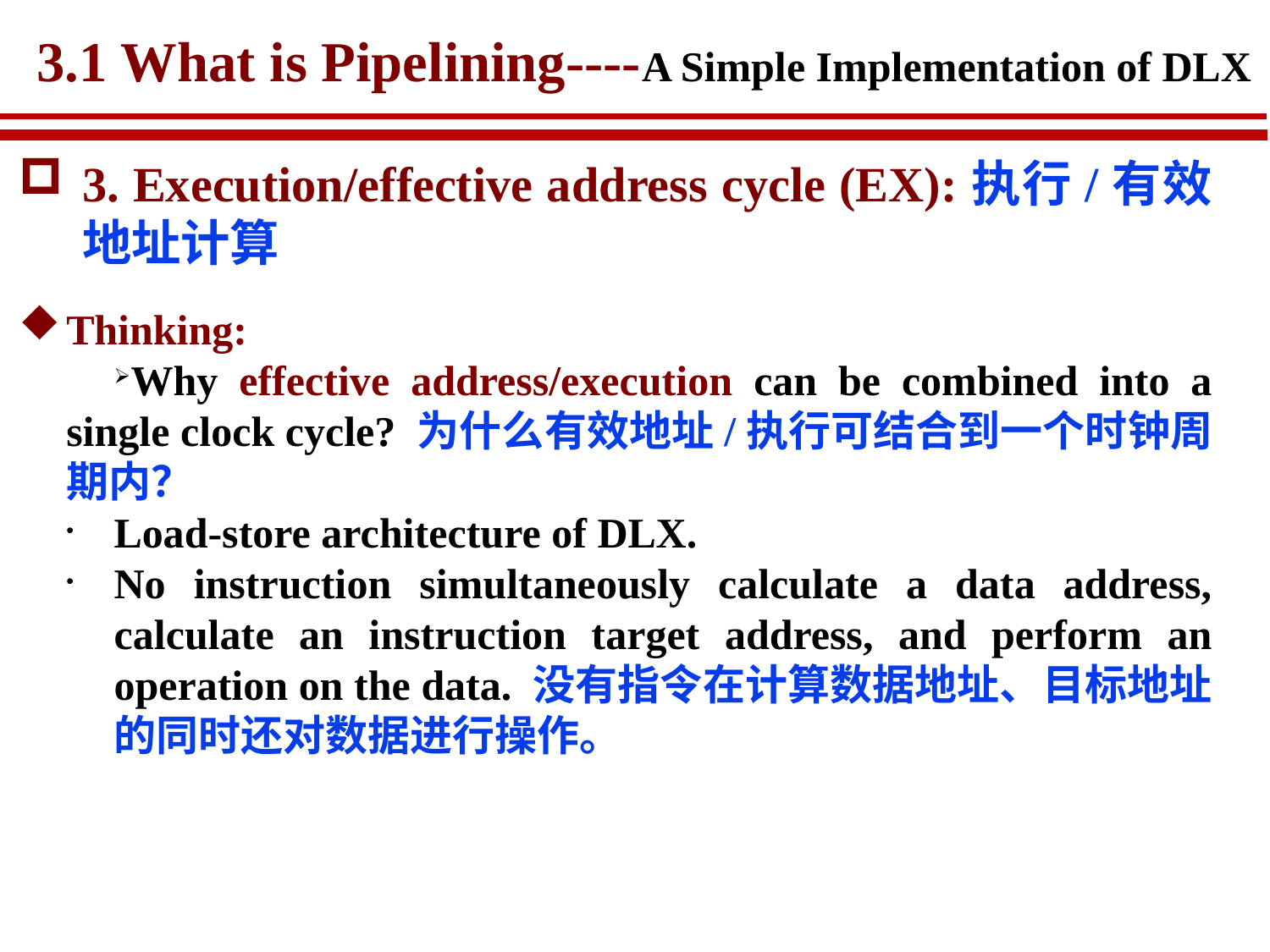

# 3.1 What is Pipelining----A Simple Implementation of DLX
3. Execution/effective address cycle (EX):执行/有效地址计算
Thinking:
Why effective address/execution can be combined into a single clock cycle? 为什么有效地址/执行可结合到一个时钟周期内？
Load-store architecture of DLX.
No instruction simultaneously calculate a data address, calculate an instruction target address, and perform an operation on the data. 没有指令在计算数据地址、目标地址的同时还对数据进行操作。